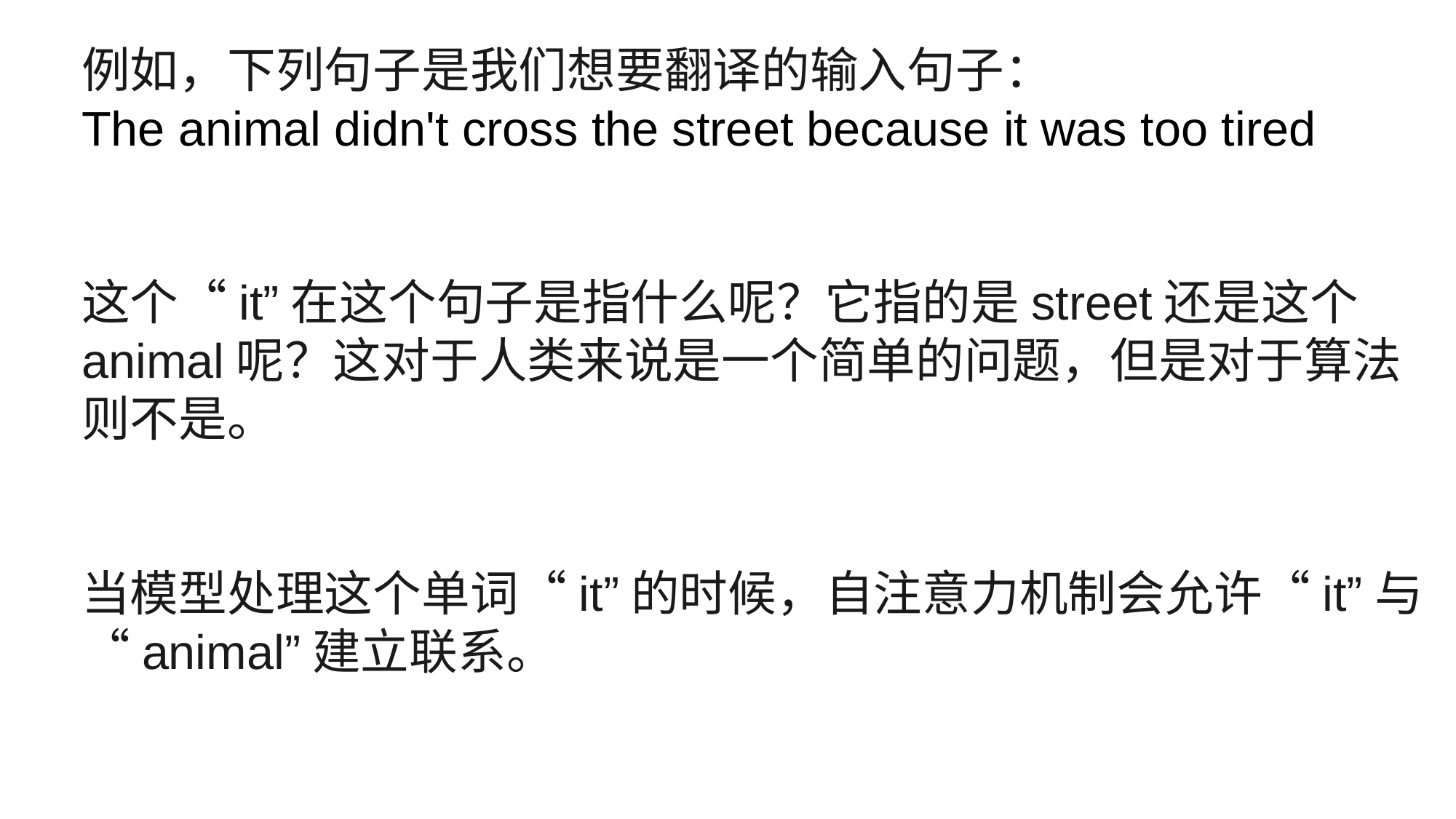

例如，下列句子是我们想要翻译的输入句子：
The animal didn't cross the street because it was too tired

这个“it”在这个句子是指什么呢？它指的是street还是这个animal呢？这对于人类来说是一个简单的问题，但是对于算法则不是。

当模型处理这个单词“it”的时候，自注意力机制会允许“it”与“animal”建立联系。